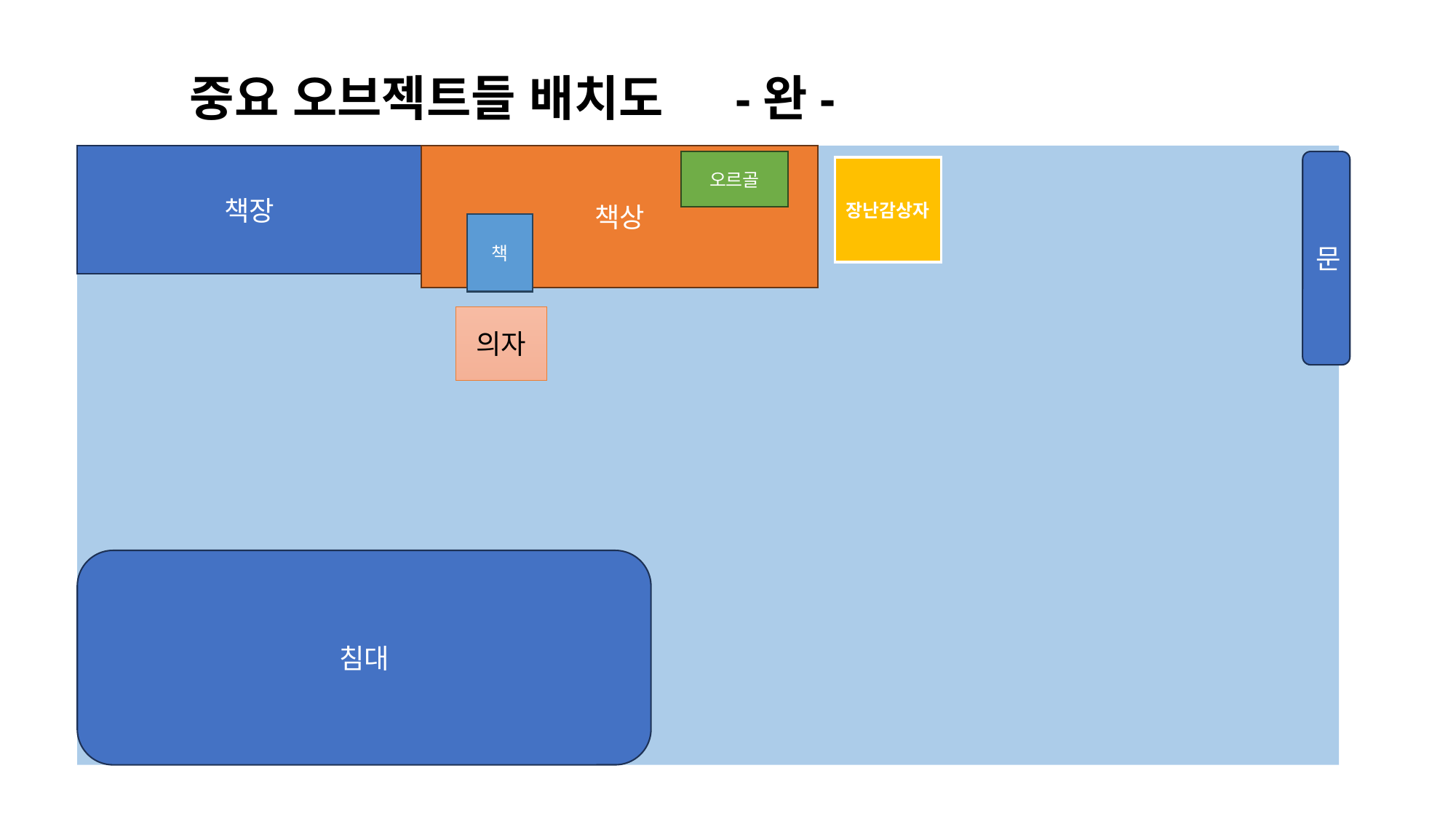

# 중요 오브젝트들 배치도	-완-
책상
책장

오르골
문
장난감상자
책
의자
침대